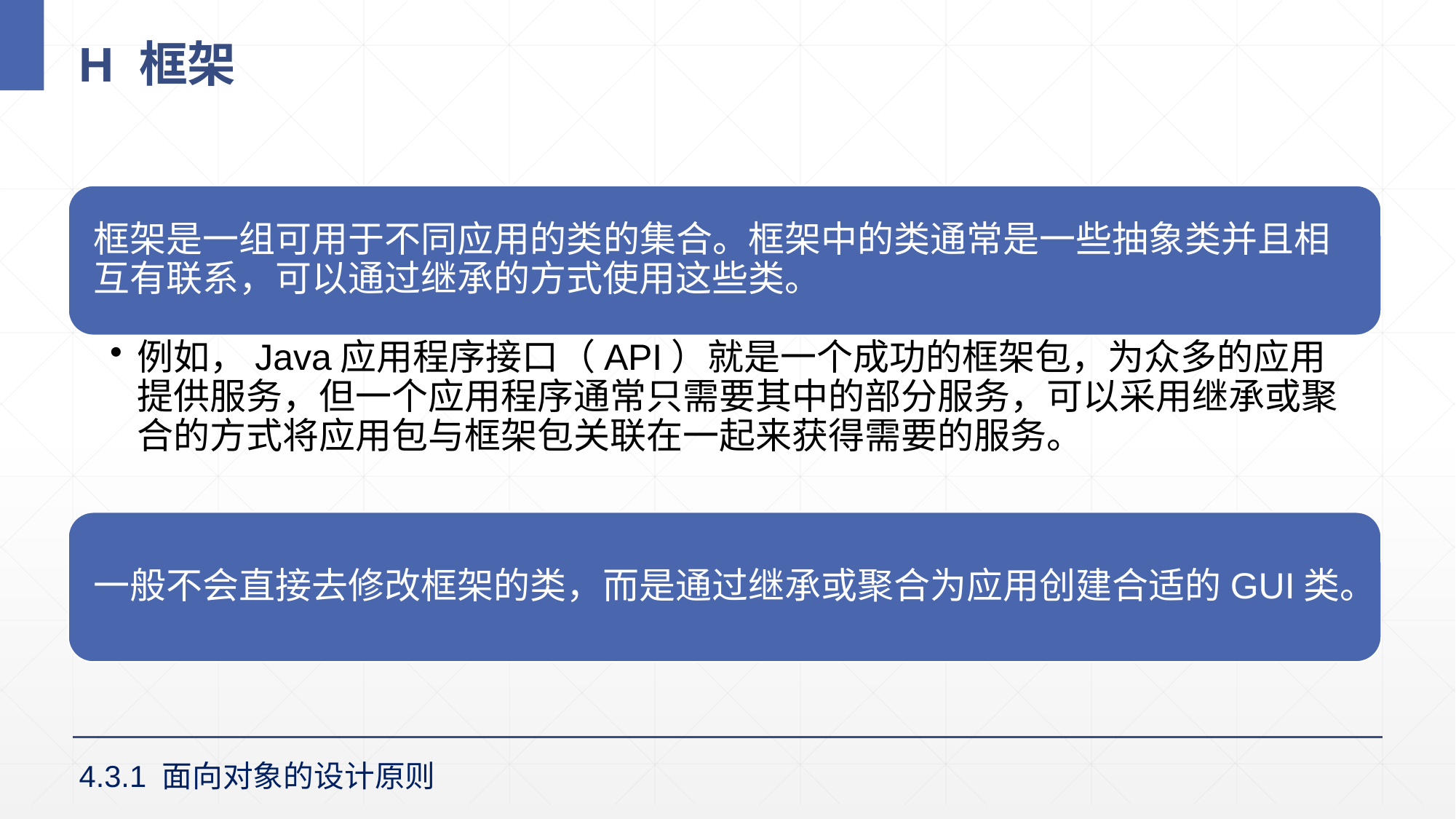

# H 框架
框架是一组可用于不同应用的类的集合。框架中的类通常是一些抽象类并且相互有联系，可以通过继承的方式使用这些类。
例如，Java应用程序接口（API）就是一个成功的框架包，为众多的应用提供服务，但一个应用程序通常只需要其中的部分服务，可以采用继承或聚合的方式将应用包与框架包关联在一起来获得需要的服务。
一般不会直接去修改框架的类，而是通过继承或聚合为应用创建合适的GUI类。
4.3.1 面向对象的设计原则